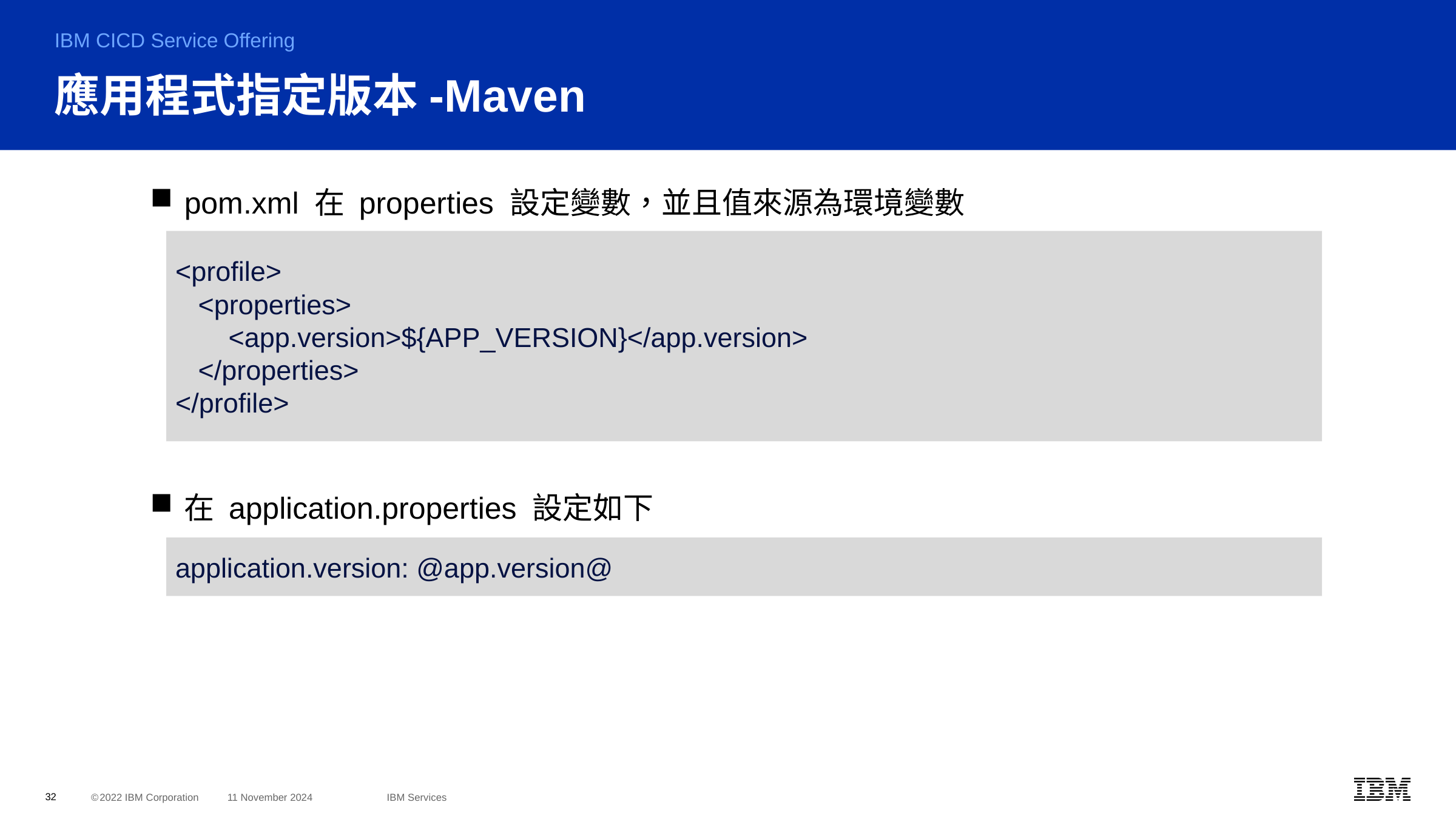

IBM CICD Service Offering
# 應用程式指定版本-Maven
pom.xml 在 properties 設定變數，並且值來源為環境變數

在 application.properties 設定如下
<profile>
   <properties>
       <app.version>${APP_VERSION}</app.version>
   </properties>
</profile>
application.version: @app.version@